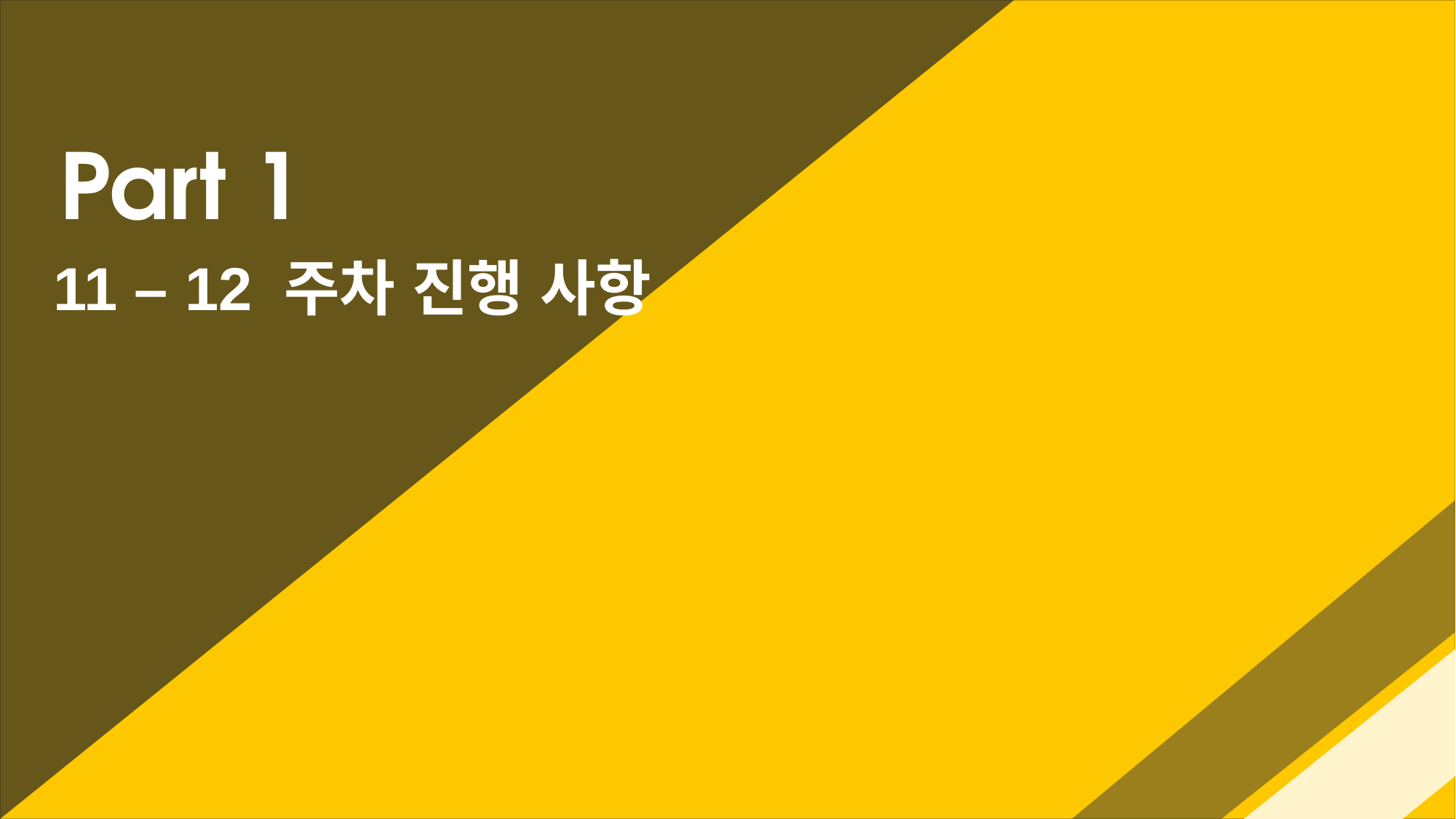

Part 1
11 – 12 주차 진행 사항